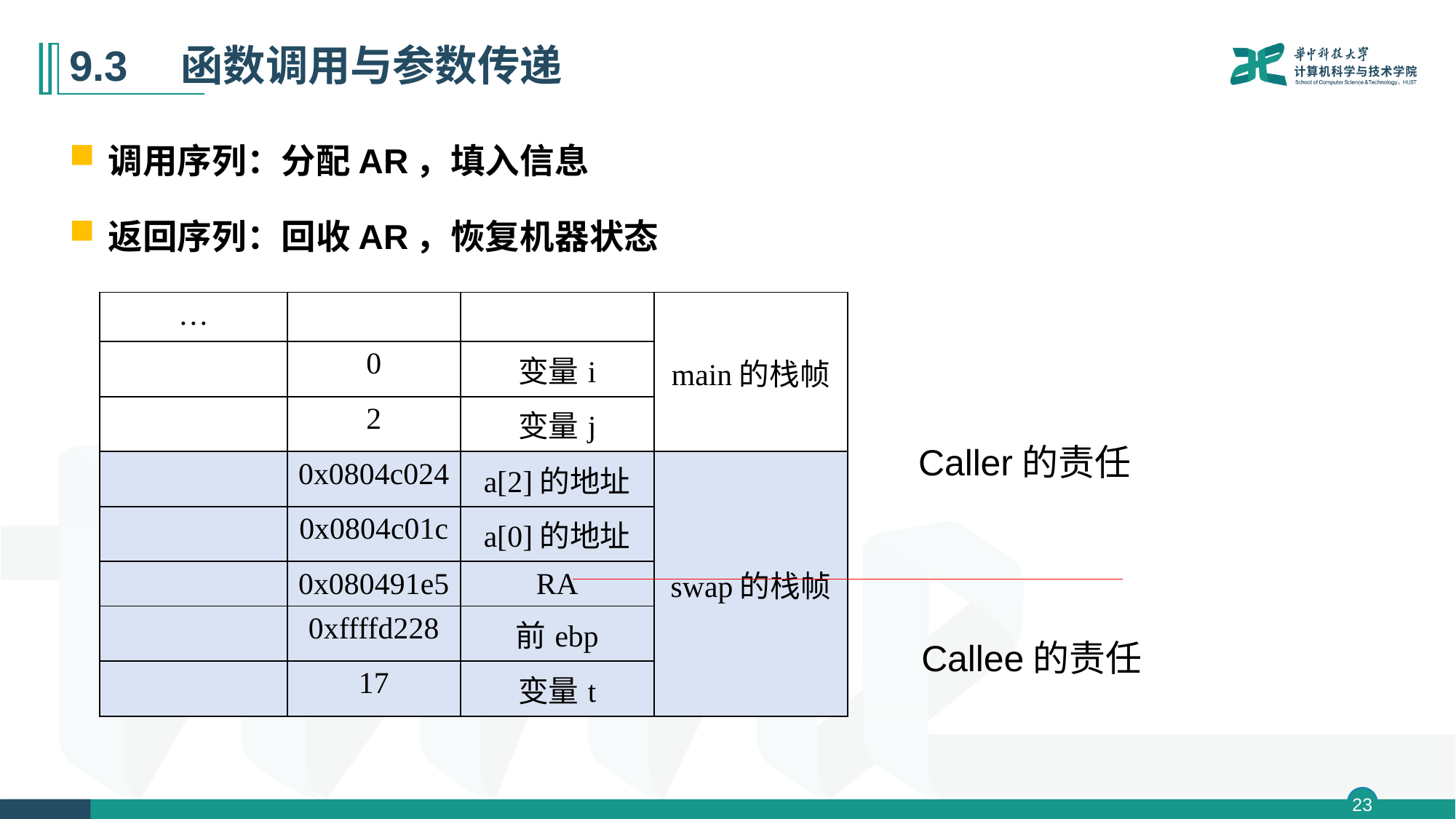

# 9.3　函数调用与参数传递
调用序列：分配AR，填入信息
返回序列：回收AR，恢复机器状态
| … |  |  | main的栈帧 |
| --- | --- | --- | --- |
|  | 0 | 变量i |  |
|  | 2 | 变量j |  |
|  | 0x0804c024 | a[2]的地址 | swap的栈帧 |
|  | 0x0804c01c | a[0]的地址 |  |
|  | 0x080491e5 | RA |  |
|  | 0xffffd228 | 前ebp |  |
|  | 17 | 变量t |  |
Caller的责任
Callee的责任